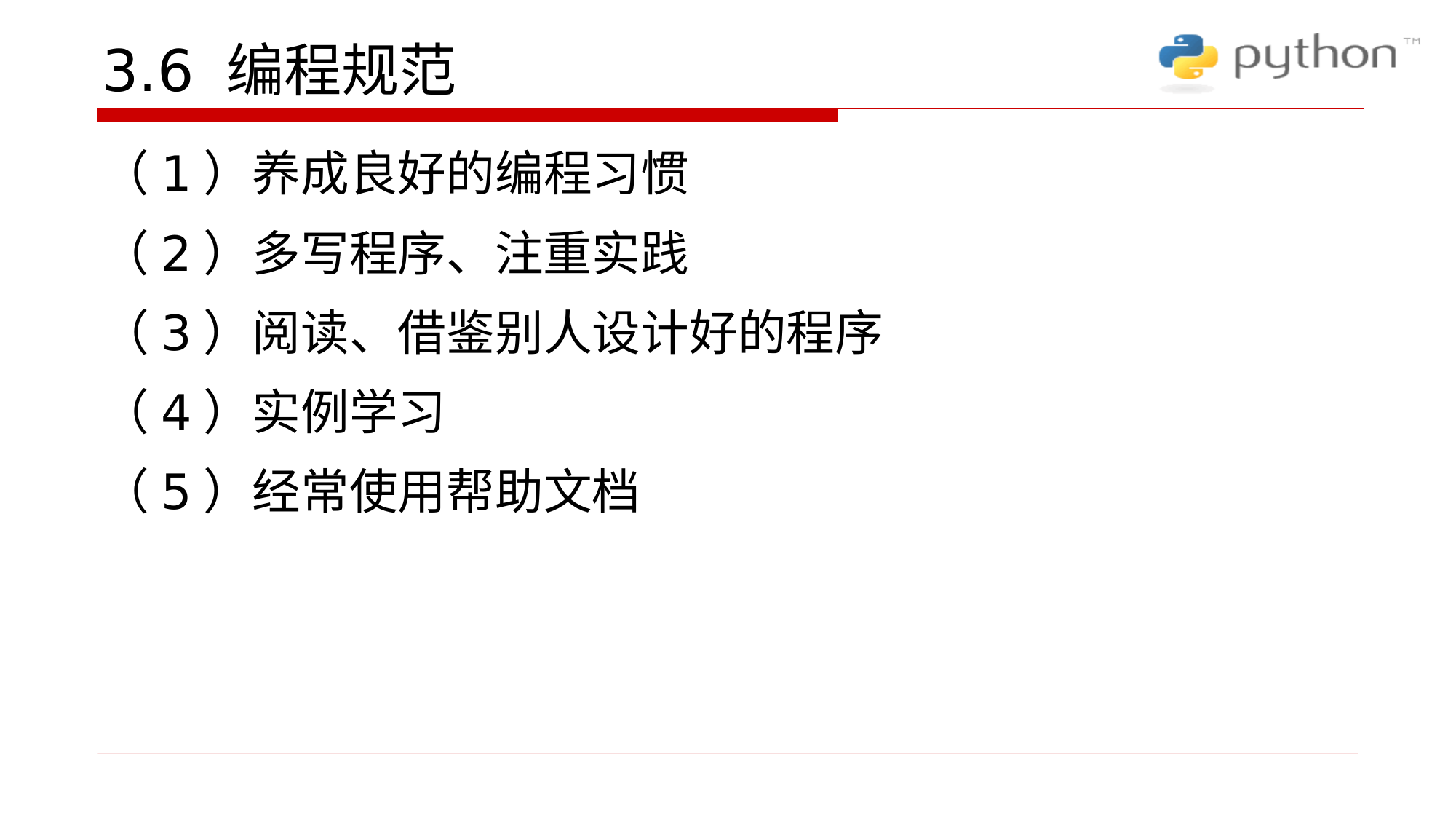

# 3.6 编程规范
（1）养成良好的编程习惯
（2）多写程序、注重实践
（3）阅读、借鉴别人设计好的程序
（4）实例学习
（5）经常使用帮助文档